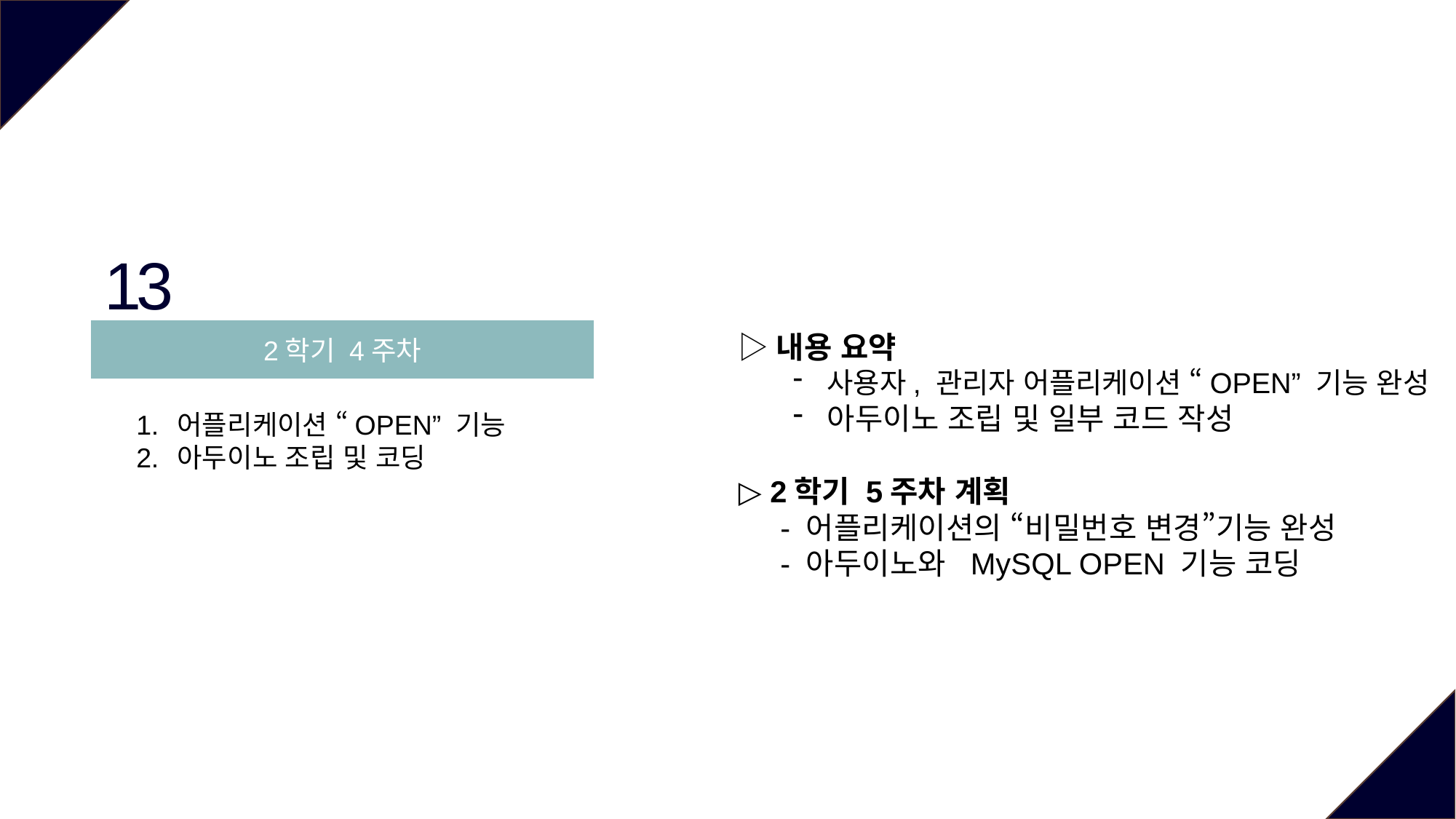

13
2학기 4주차
▷내용 요약
사용자, 관리자 어플리케이션 “OPEN” 기능 완성
아두이노 조립 및 일부 코드 작성

▷ 2학기 5주차 계획
     - 어플리케이션의 “비밀번호 변경”기능 완성
     - 아두이노와  MySQL OPEN 기능 코딩
어플리케이션 “OPEN” 기능
아두이노 조립 및 코딩